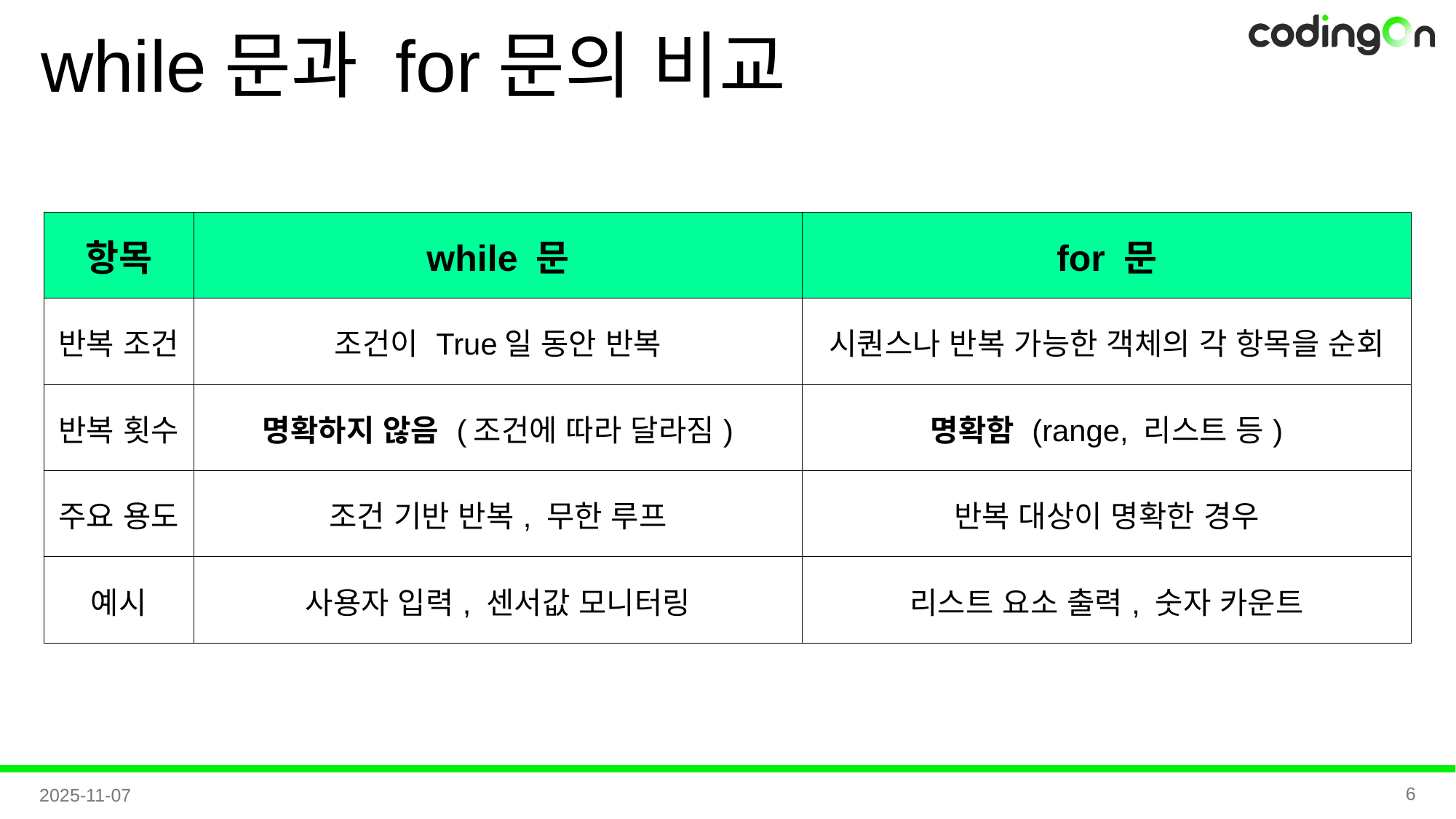

# while문과 for문의 비교
| 항목 | while 문 | for 문 |
| --- | --- | --- |
| 반복 조건 | 조건이 True일 동안 반복 | 시퀀스나 반복 가능한 객체의 각 항목을 순회 |
| 반복 횟수 | 명확하지 않음 (조건에 따라 달라짐) | 명확함 (range, 리스트 등) |
| 주요 용도 | 조건 기반 반복, 무한 루프 | 반복 대상이 명확한 경우 |
| 예시 | 사용자 입력, 센서값 모니터링 | 리스트 요소 출력, 숫자 카운트 |
6
2025-11-07